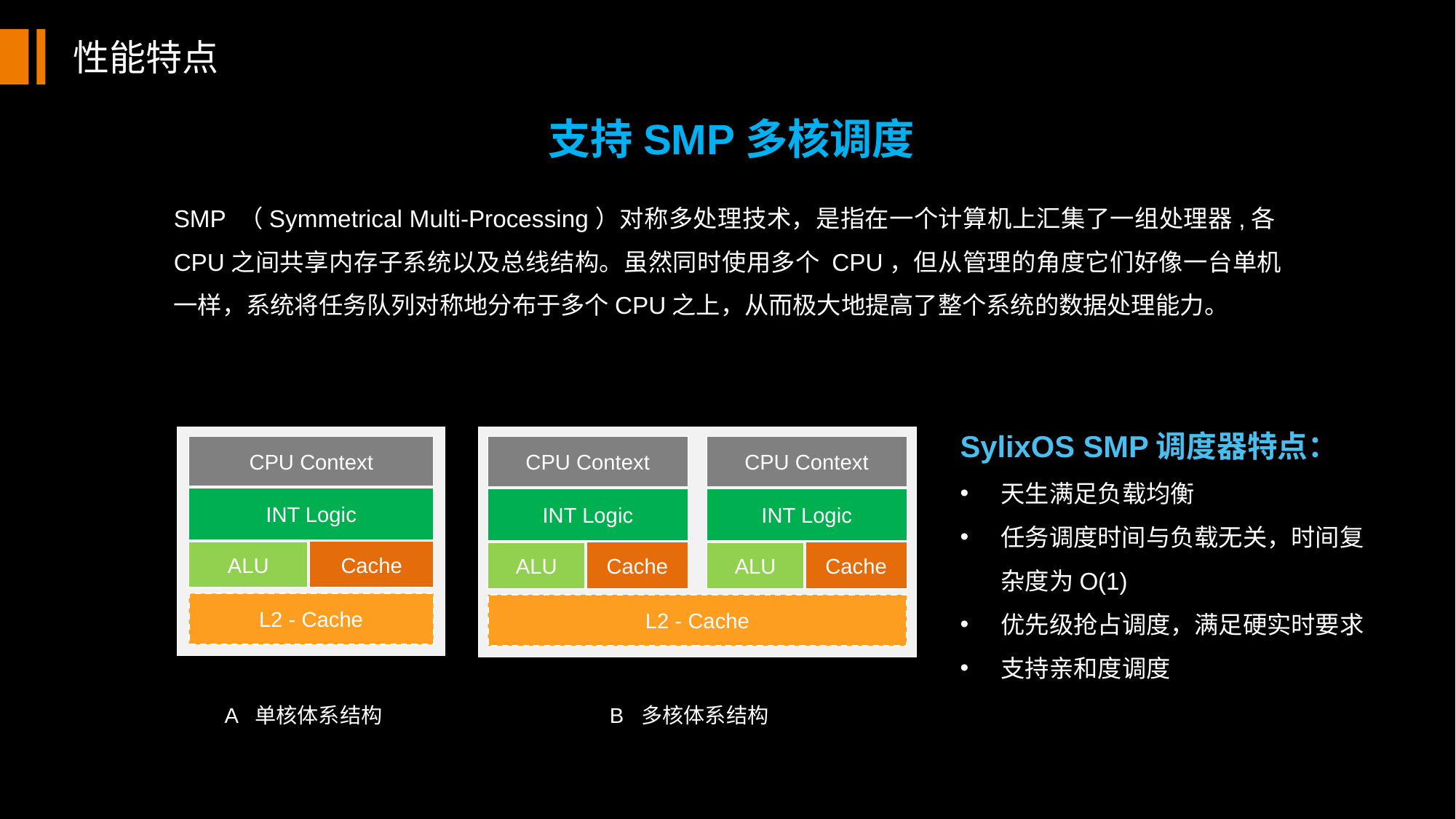

性能特点
支持SMP多核调度
SMP （Symmetrical Multi-Processing）对称多处理技术，是指在一个计算机上汇集了一组处理器,各CPU之间共享内存子系统以及总线结构。虽然同时使用多个 CPU，但从管理的角度它们好像一台单机一样，系统将任务队列对称地分布于多个CPU之上，从而极大地提高了整个系统的数据处理能力。
SylixOS SMP调度器特点：
天生满足负载均衡
任务调度时间与负载无关，时间复杂度为O(1)
优先级抢占调度，满足硬实时要求
支持亲和度调度

CPU Context
INT Logic
Cache
ALU
L2 - Cache

CPU Context
CPU Context
INT Logic
INT Logic
Cache
Cache
ALU
ALU
L2 - Cache
A  单核体系结构
B  多核体系结构